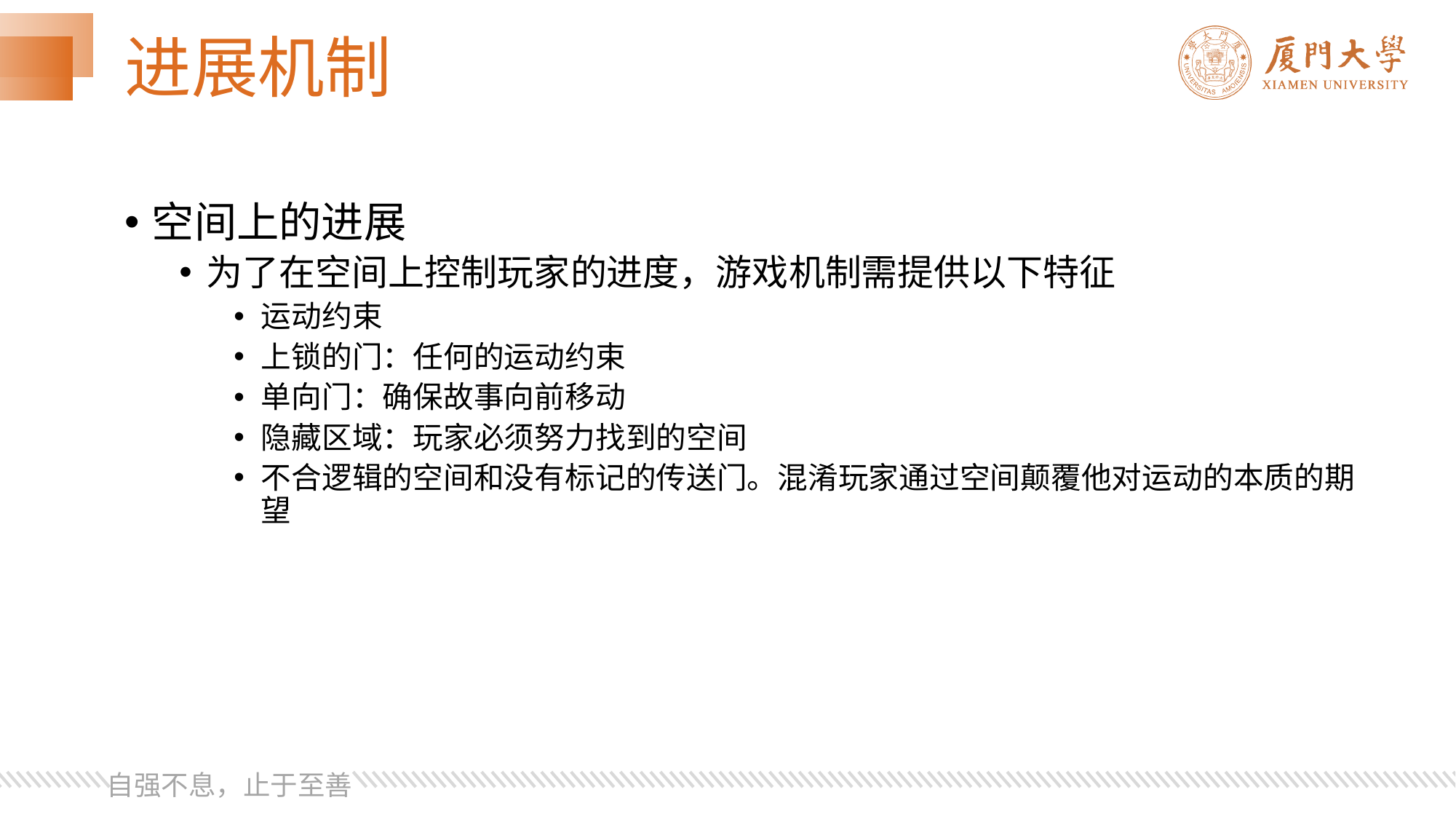

# 进展机制
空间上的进展
为了在空间上控制玩家的进度，游戏机制需提供以下特征
运动约束
上锁的门：任何的运动约束
单向门：确保故事向前移动
隐藏区域：玩家必须努力找到的空间
不合逻辑的空间和没有标记的传送门。混淆玩家通过空间颠覆他对运动的本质的期望